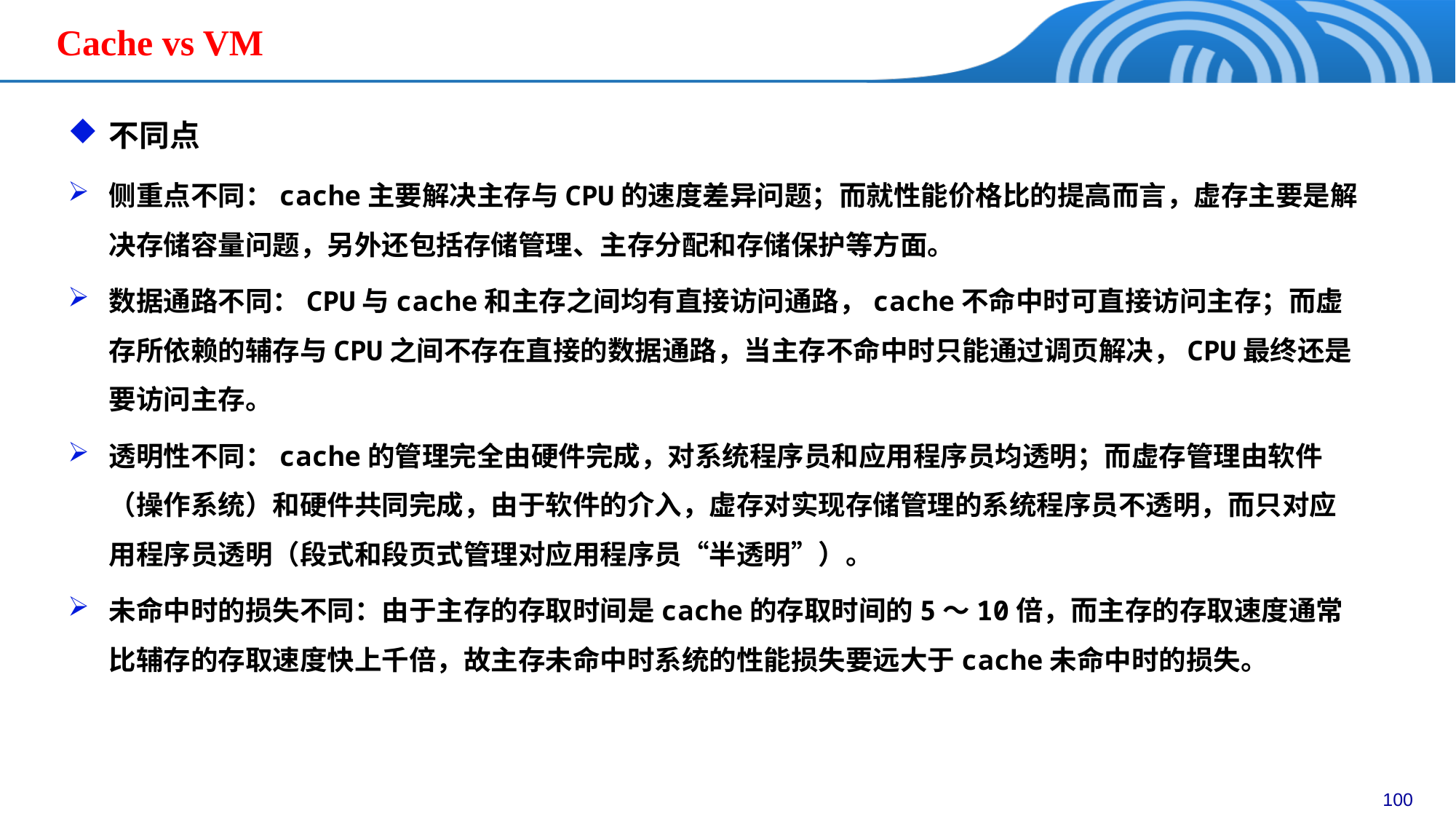

Cache vs VM
不同点
侧重点不同：cache主要解决主存与CPU的速度差异问题；而就性能价格比的提高而言，虚存主要是解决存储容量问题，另外还包括存储管理、主存分配和存储保护等方面。
数据通路不同：CPU与cache和主存之间均有直接访问通路，cache不命中时可直接访问主存；而虚存所依赖的辅存与CPU之间不存在直接的数据通路，当主存不命中时只能通过调页解决，CPU最终还是要访问主存。
透明性不同：cache的管理完全由硬件完成，对系统程序员和应用程序员均透明；而虚存管理由软件（操作系统）和硬件共同完成，由于软件的介入，虚存对实现存储管理的系统程序员不透明，而只对应用程序员透明（段式和段页式管理对应用程序员“半透明”）。
未命中时的损失不同：由于主存的存取时间是cache的存取时间的5～10倍，而主存的存取速度通常比辅存的存取速度快上千倍，故主存未命中时系统的性能损失要远大于cache未命中时的损失。